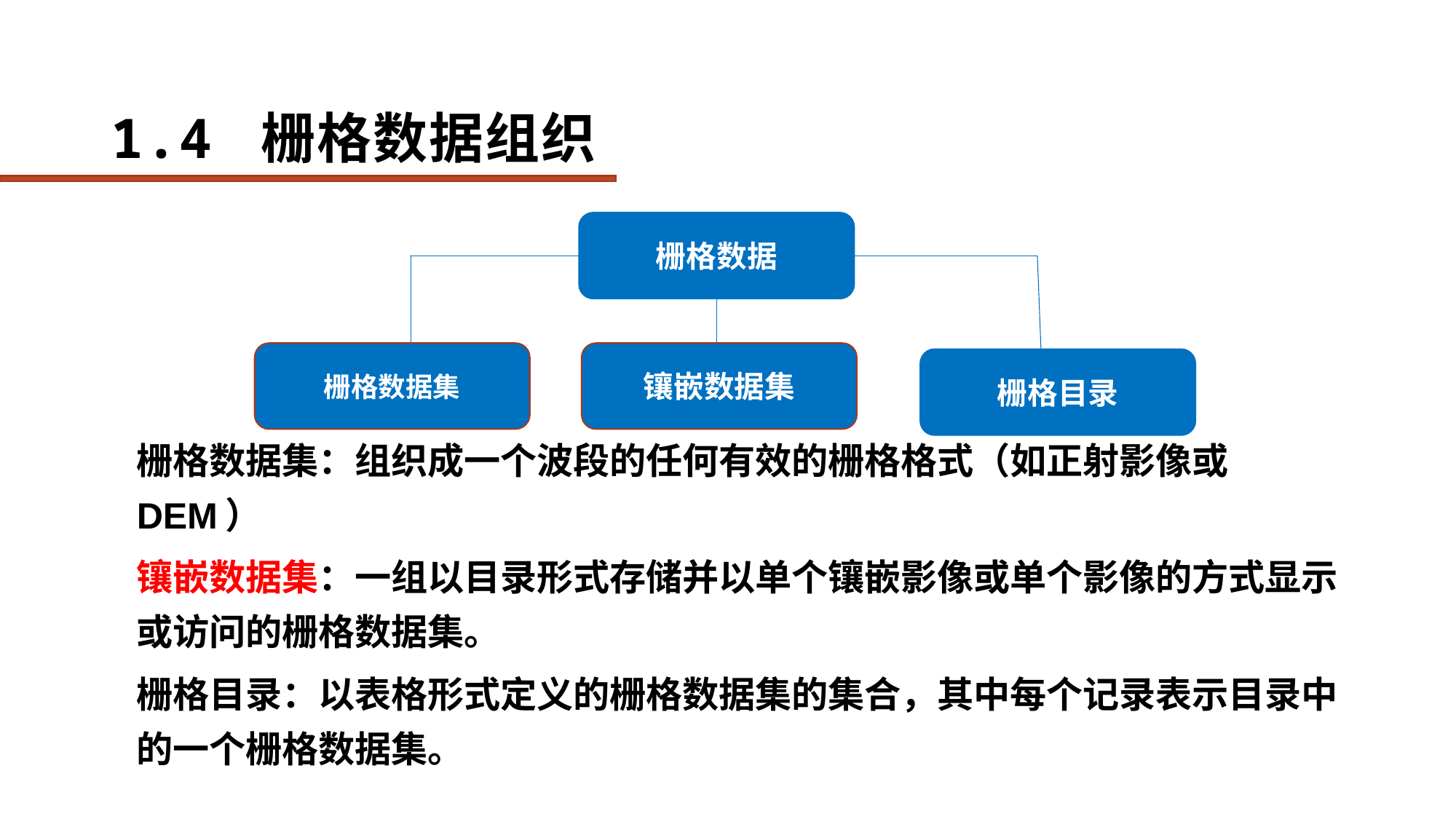

# 1.4 栅格数据组织
栅格数据

栅格数据集：组织成一个波段的任何有效的栅格格式（如正射影像或DEM）
镶嵌数据集：一组以目录形式存储并以单个镶嵌影像或单个影像的方式显示或访问的栅格数据集。
栅格目录：以表格形式定义的栅格数据集的集合，其中每个记录表示目录中的一个栅格数据集。

栅格数据集
镶嵌数据集
栅格目录